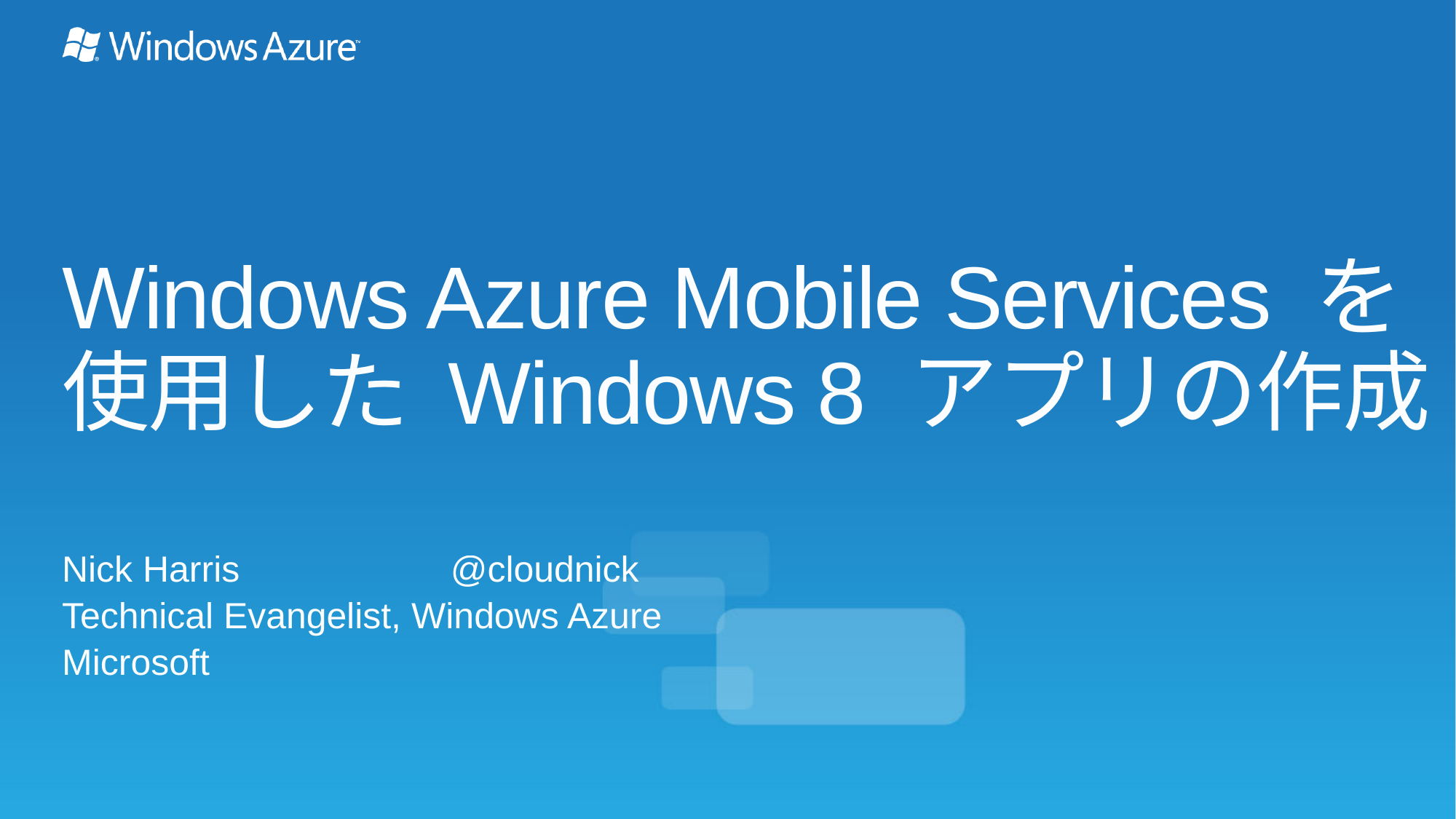

# Windows Azure Mobile Services を使用した Windows 8 アプリの作成
Nick Harris		      @cloudnick
Technical Evangelist, Windows Azure
Microsoft